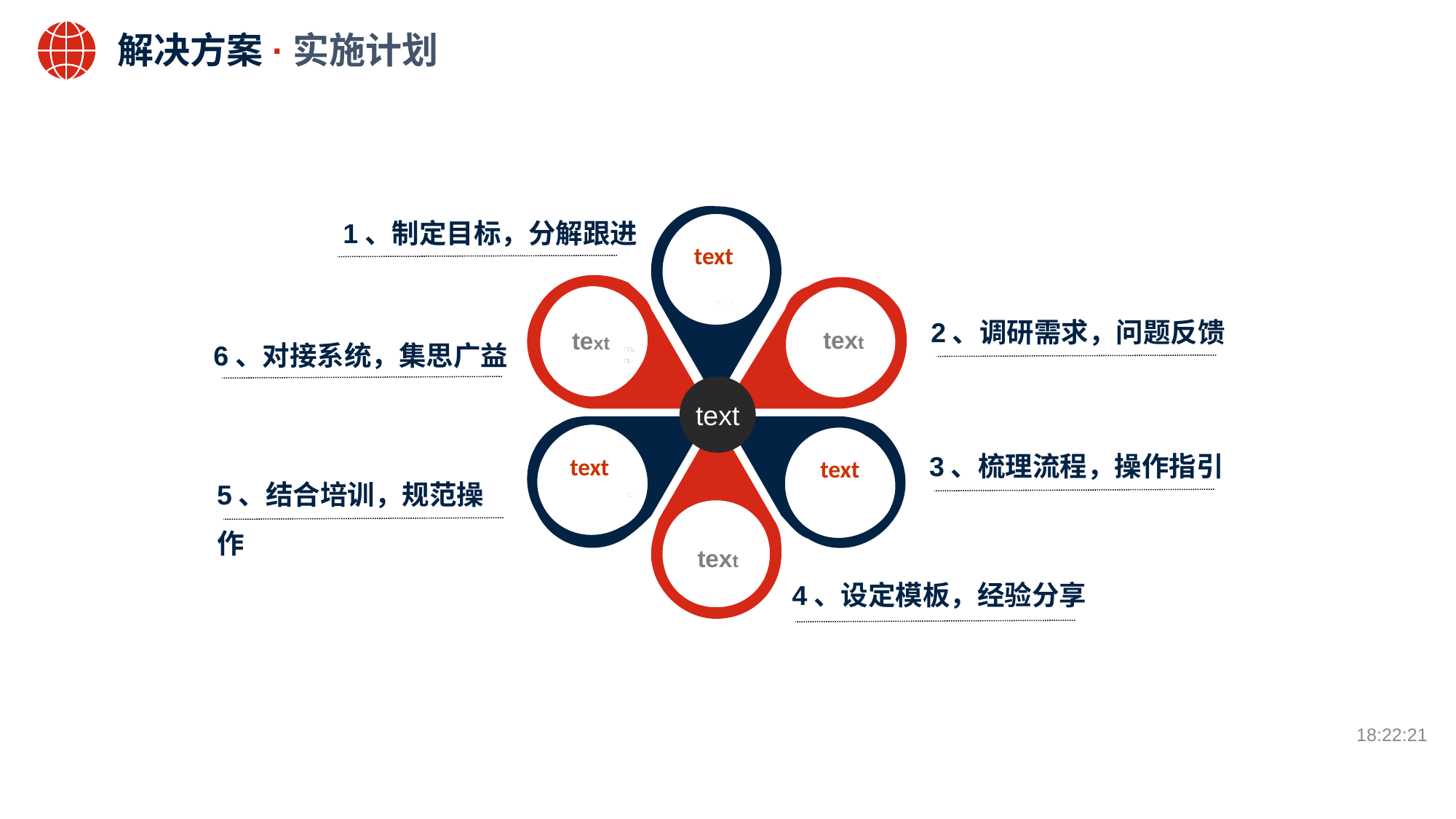

解决方案·实施计划
1、制定目标，分解跟进

text

text
text

text

text
text

text

2、调研需求，问题反馈
6、对接系统，集思广益

3、梳理流程，操作指引
5、结合培训，规范操作

4、设定模板，经验分享

18:22:21